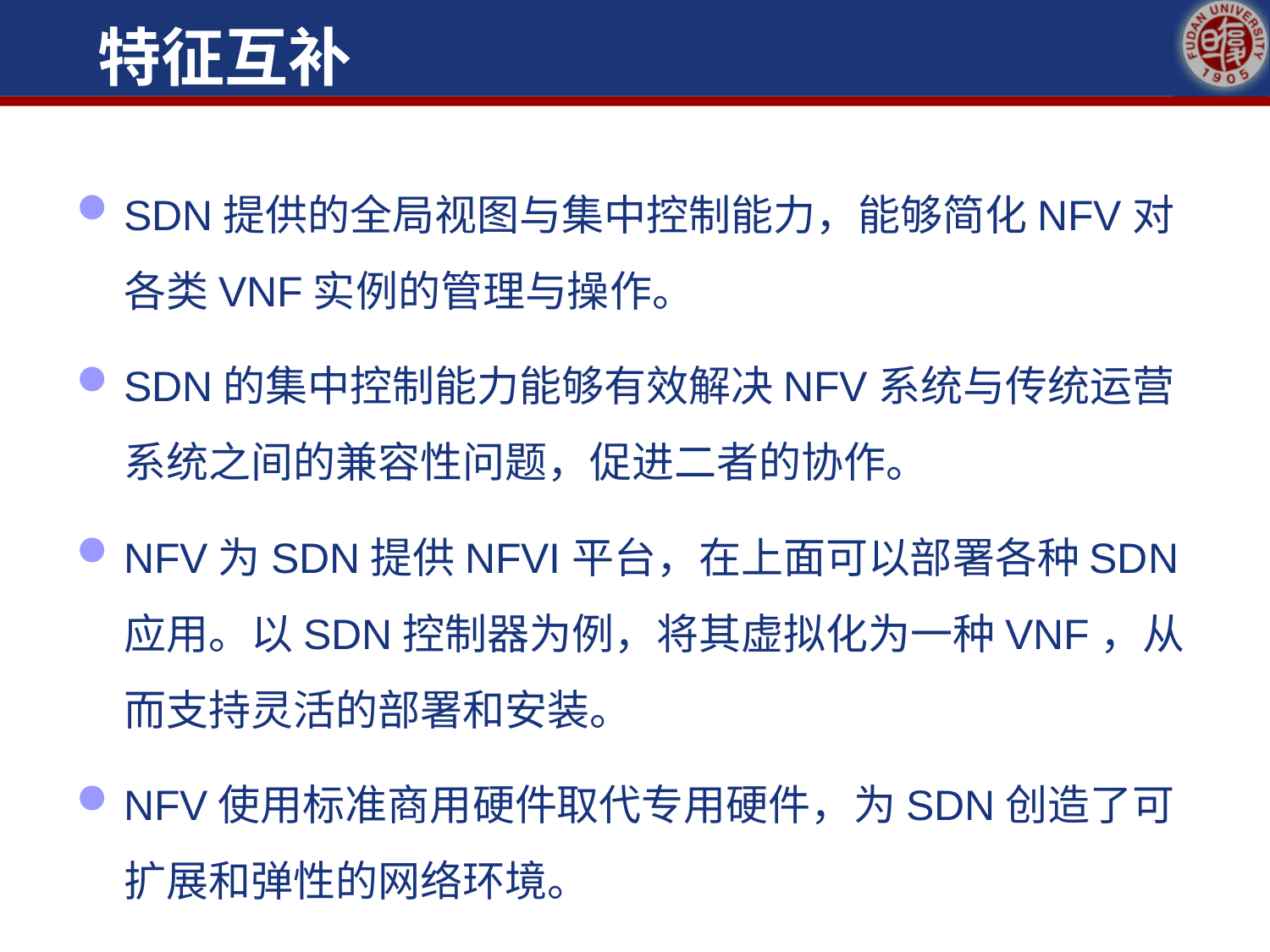

# 特征互补
SDN提供的全局视图与集中控制能力，能够简化NFV对各类VNF实例的管理与操作。
SDN的集中控制能力能够有效解决NFV系统与传统运营系统之间的兼容性问题，促进二者的协作。
NFV为SDN提供NFVI平台，在上面可以部署各种SDN应用。以SDN控制器为例，将其虚拟化为一种VNF，从而支持灵活的部署和安装。
NFV使用标准商用硬件取代专用硬件，为SDN创造了可扩展和弹性的网络环境。